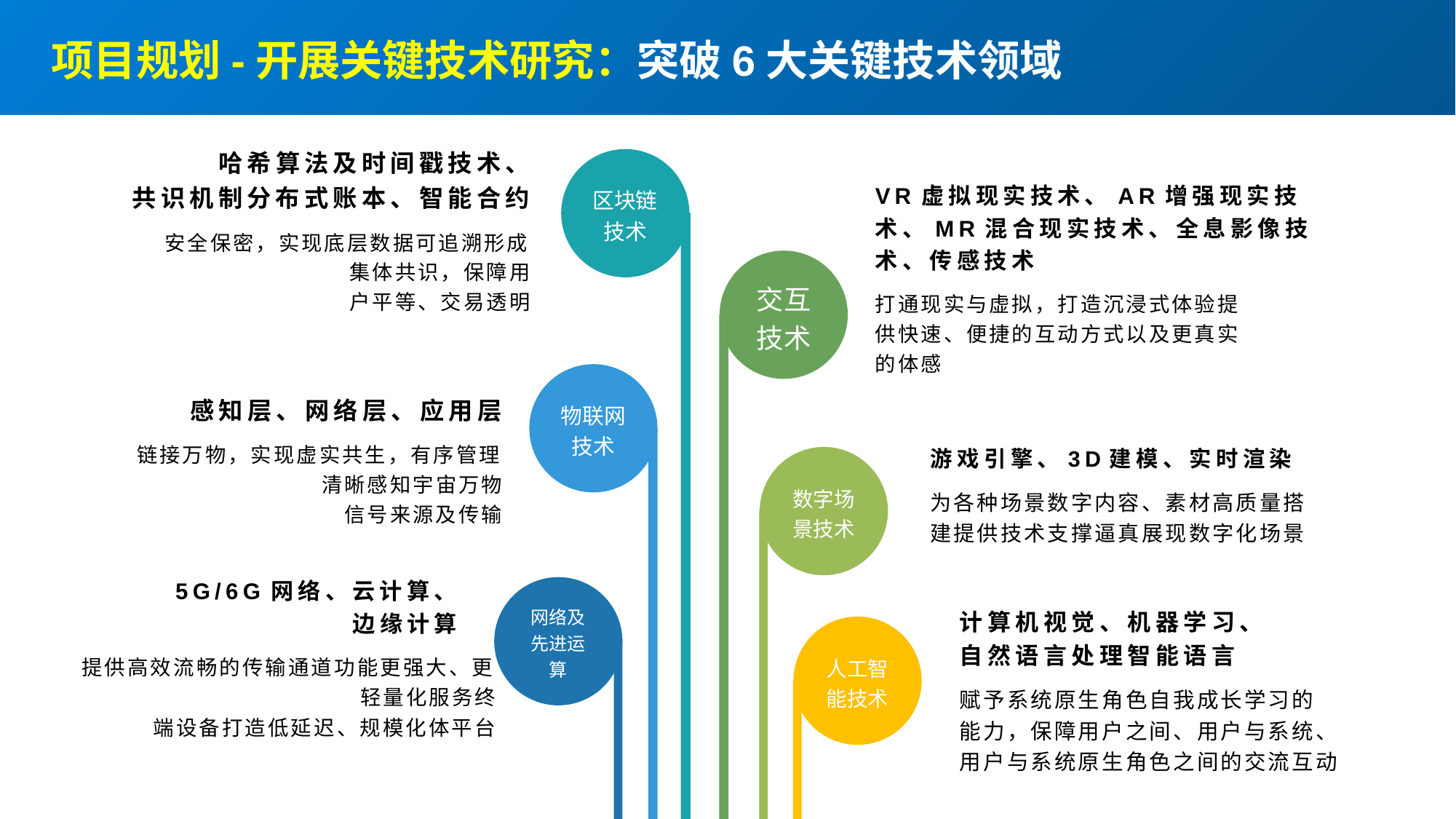

项目规划-开展关键技术研究：突破6大关键技术领域
区块链技术
哈希算法及时间戳技术、
共识机制分布式账本、智能合约
VR虚拟现实技术、AR增强现实技术、MR混合现实技术、全息影像技术、传感技术

安全保密，实现底层数据可追溯形成集体共识，保障用
户平等、交易透明
交互技术
打通现实与虚拟，打造沉浸式体验提供快速、便捷的互动方式以及更真实的体感

物联网技术
感知层、网络层、应用层
游戏引擎、3D建模、实时渲染

链接万物，实现虚实共生，有序管理清晰感知宇宙万物
信号来源及传输
数字场景技术
为各种场景数字内容、素材高质量搭建提供技术支撑逼真展现数字化场景

网络及先进运算
5G/6G网络、云计算、
边缘计算
计算机视觉、机器学习、
自然语言处理智能语言
人工智能技术

提供高效流畅的传输通道功能更强大、更轻量化服务终
端设备打造低延迟、规模化体平台
赋予系统原生角色自我成长学习的能力，保障用户之间、用户与系统、用户与系统原生角色之间的交流互动